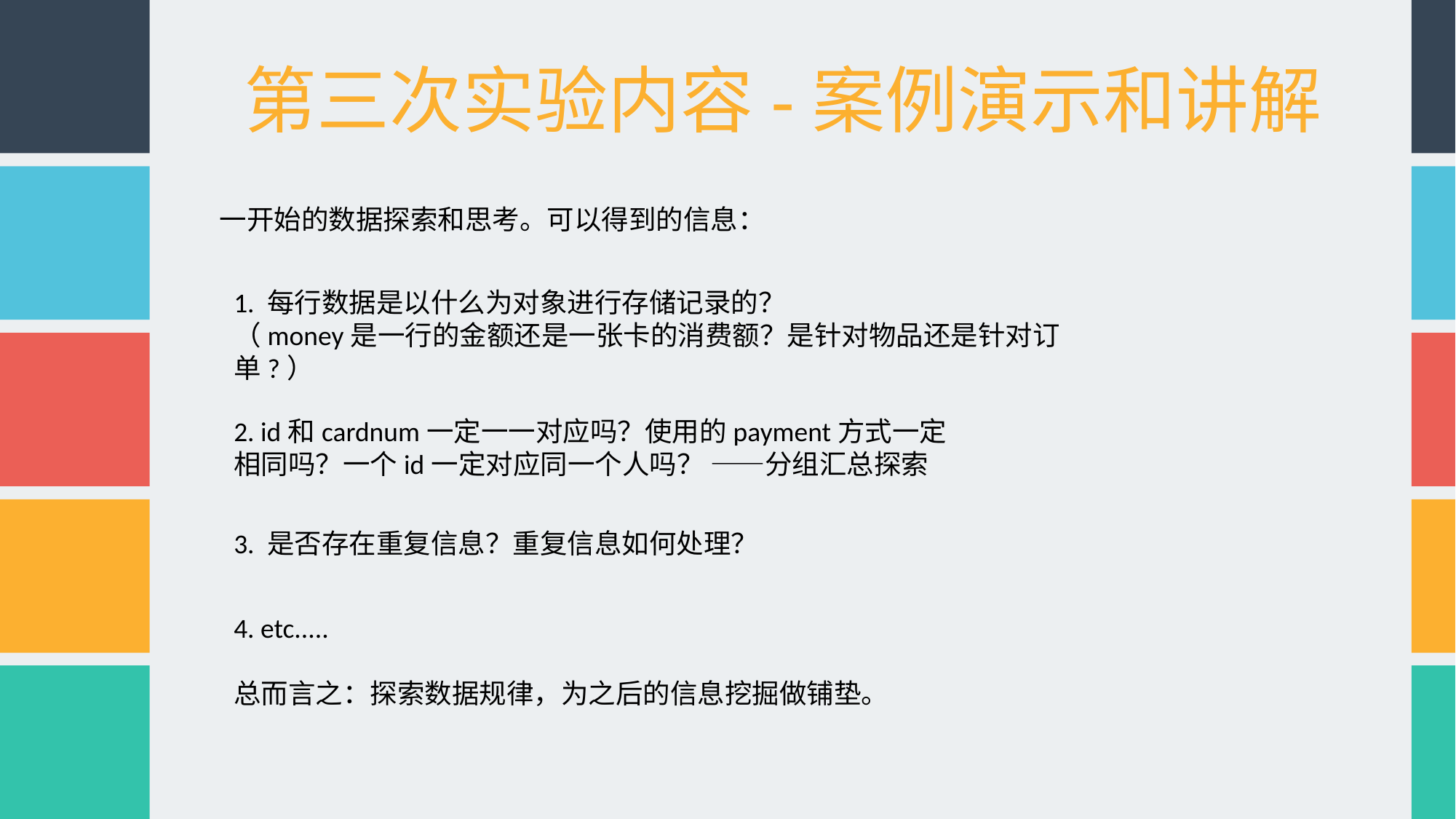

第三次实验内容-案例演示和讲解

一开始的数据探索和思考。可以得到的信息：
1. 每行数据是以什么为对象进行存储记录的？
（money是一行的金额还是一张卡的消费额？是针对物品还是针对订单?）

2. id和cardnum一定一一对应吗？使用的payment方式一定相同吗？一个id一定对应同一个人吗？ ——分组汇总探索

3. 是否存在重复信息？重复信息如何处理？

4. etc.....

总而言之：探索数据规律，为之后的信息挖掘做铺垫。